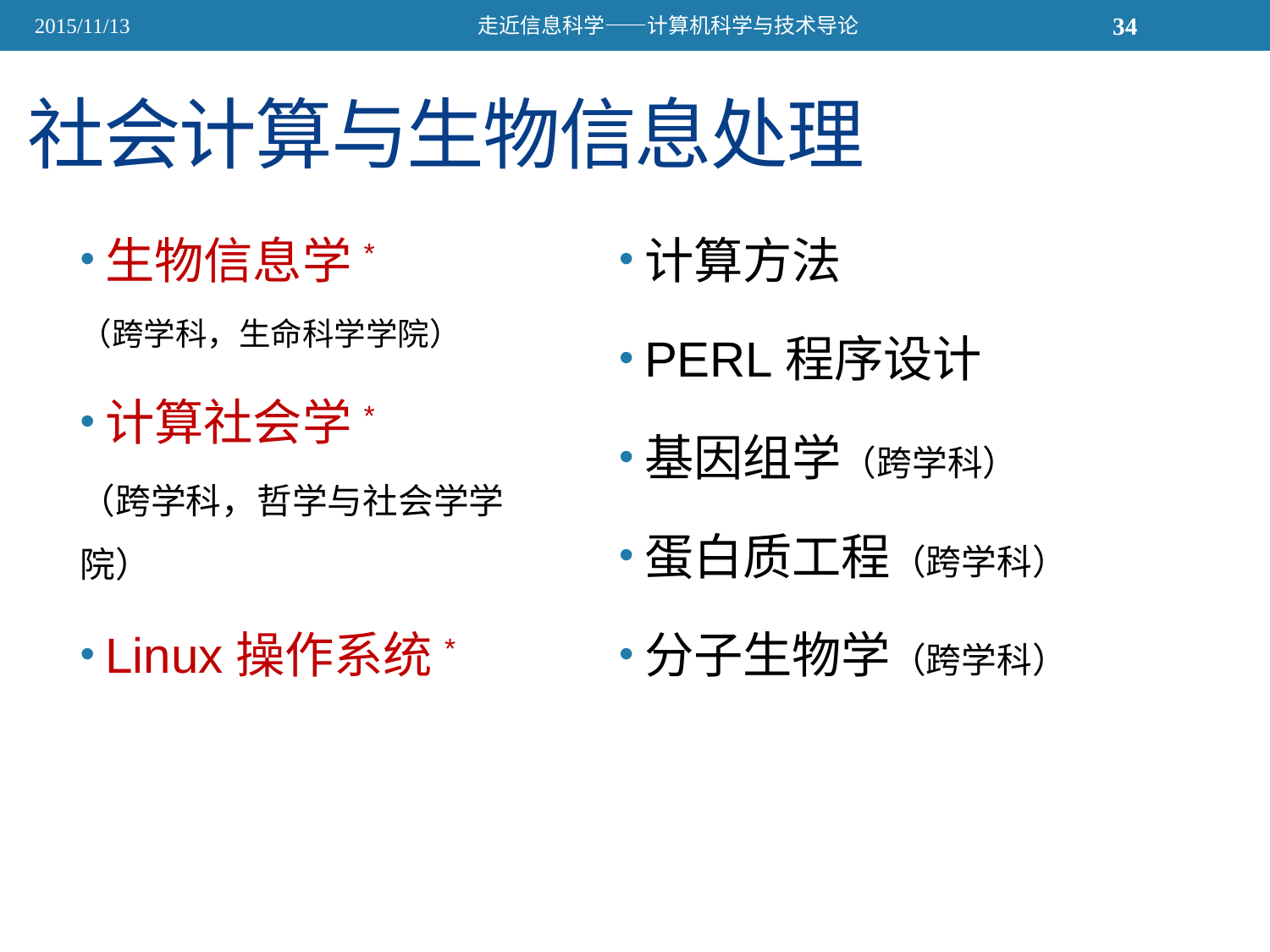

2015/11/13
走近信息科学——计算机科学与技术导论
34
# 社会计算与生物信息处理
生物信息学*
（跨学科，生命科学学院）
计算社会学*
（跨学科，哲学与社会学学院）
Linux操作系统*
计算方法
PERL程序设计
基因组学（跨学科）
蛋白质工程（跨学科）
分子生物学（跨学科）